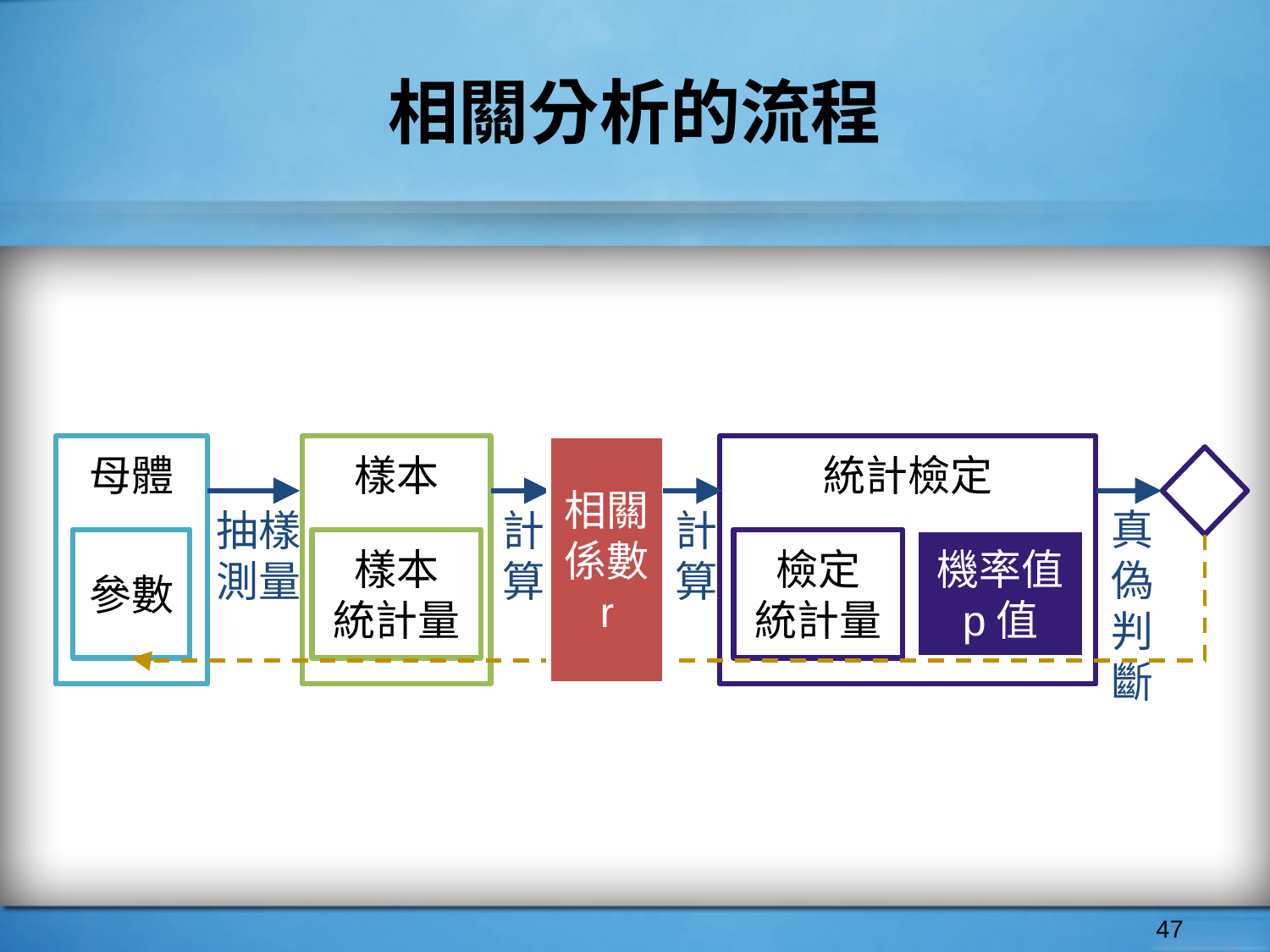

# 相關分析的流程
母體
樣本
相關
係數
r
統計檢定

真
偽
判
斷
抽樣
測量
計算
計算
參數
樣本
統計量
檢定
統計量
機率值
p值
47